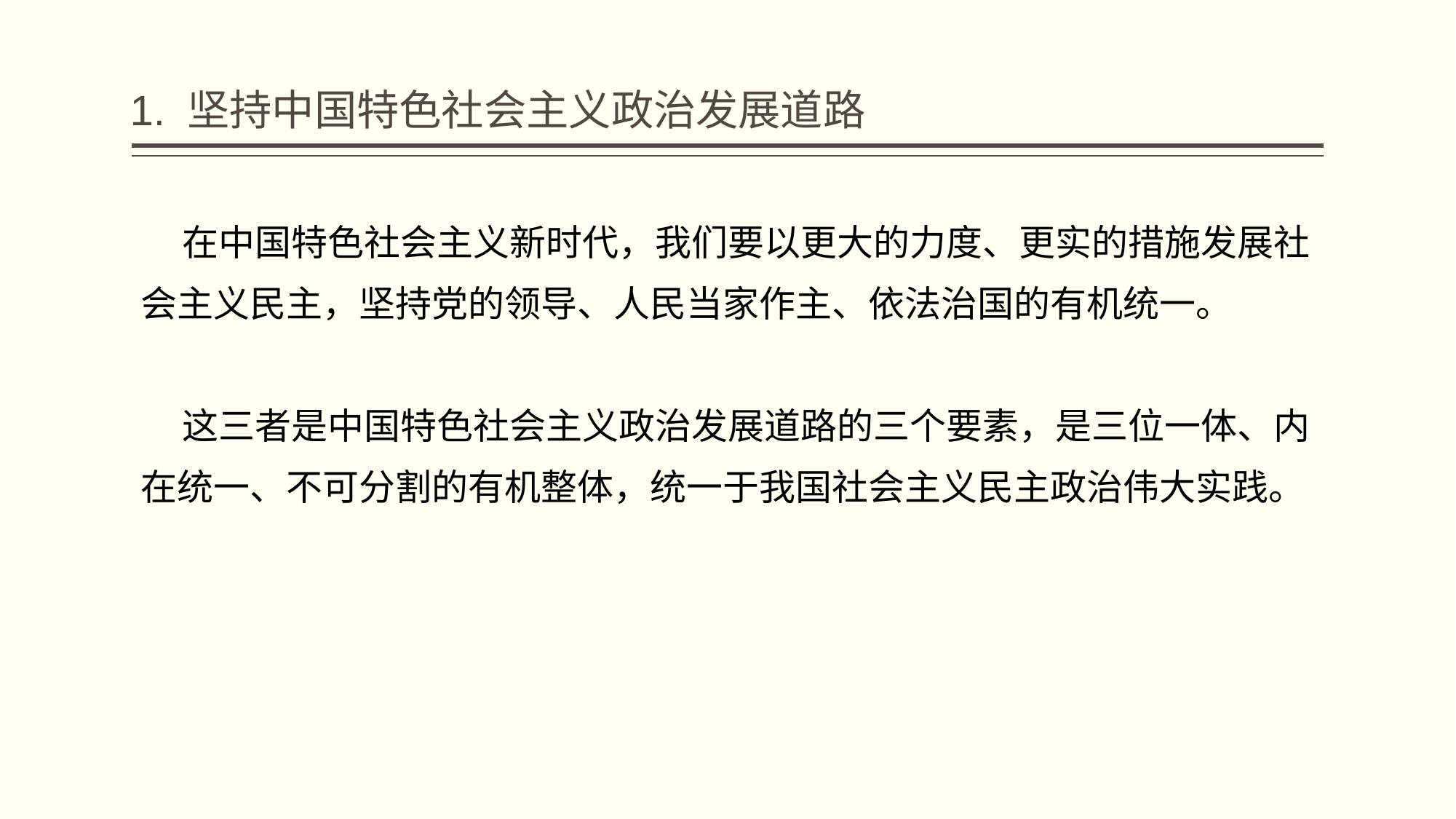

1. 坚持中国特色社会主义政治发展道路
    在中国特色社会主义新时代，我们要以更大的力度、更实的措施发展社会主义民主，坚持党的领导、人民当家作主、依法治国的有机统一。

    这三者是中国特色社会主义政治发展道路的三个要素，是三位一体、内在统一、不可分割的有机整体，统一于我国社会主义民主政治伟大实践。